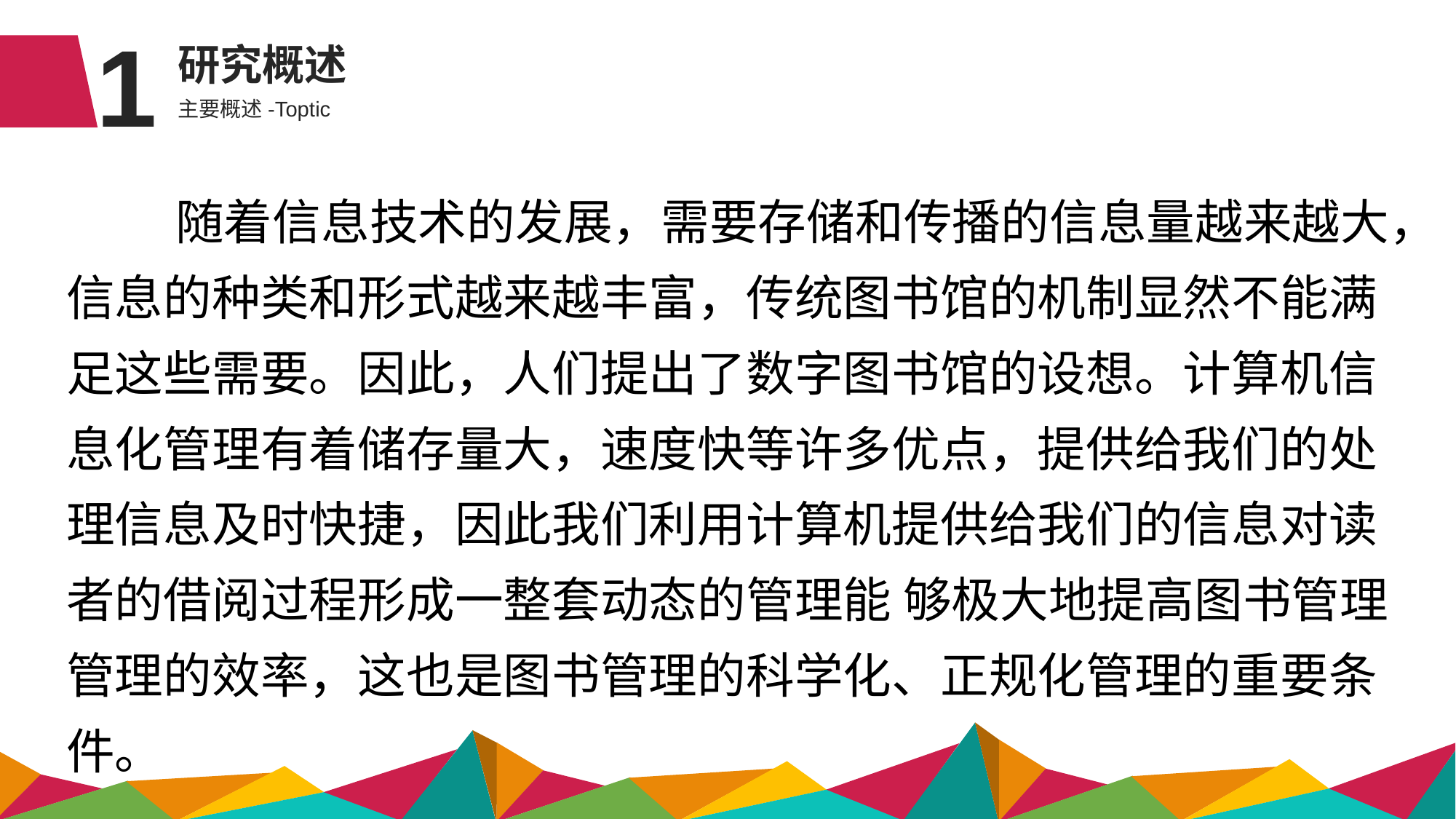

1
研究概述
主要概述-Toptic
       	随着信息技术的发展，需要存储和传播的信息量越来越大，信息的种类和形式越来越丰富，传统图书馆的机制显然不能满足这些需要。因此，人们提出了数字图书馆的设想。计算机信息化管理有着储存量大，速度快等许多优点，提供给我们的处理信息及时快捷，因此我们利用计算机提供给我们的信息对读者的借阅过程形成一整套动态的管理能 够极大地提高图书管理管理的效率，这也是图书管理的科学化、正规化管理的重要条件。